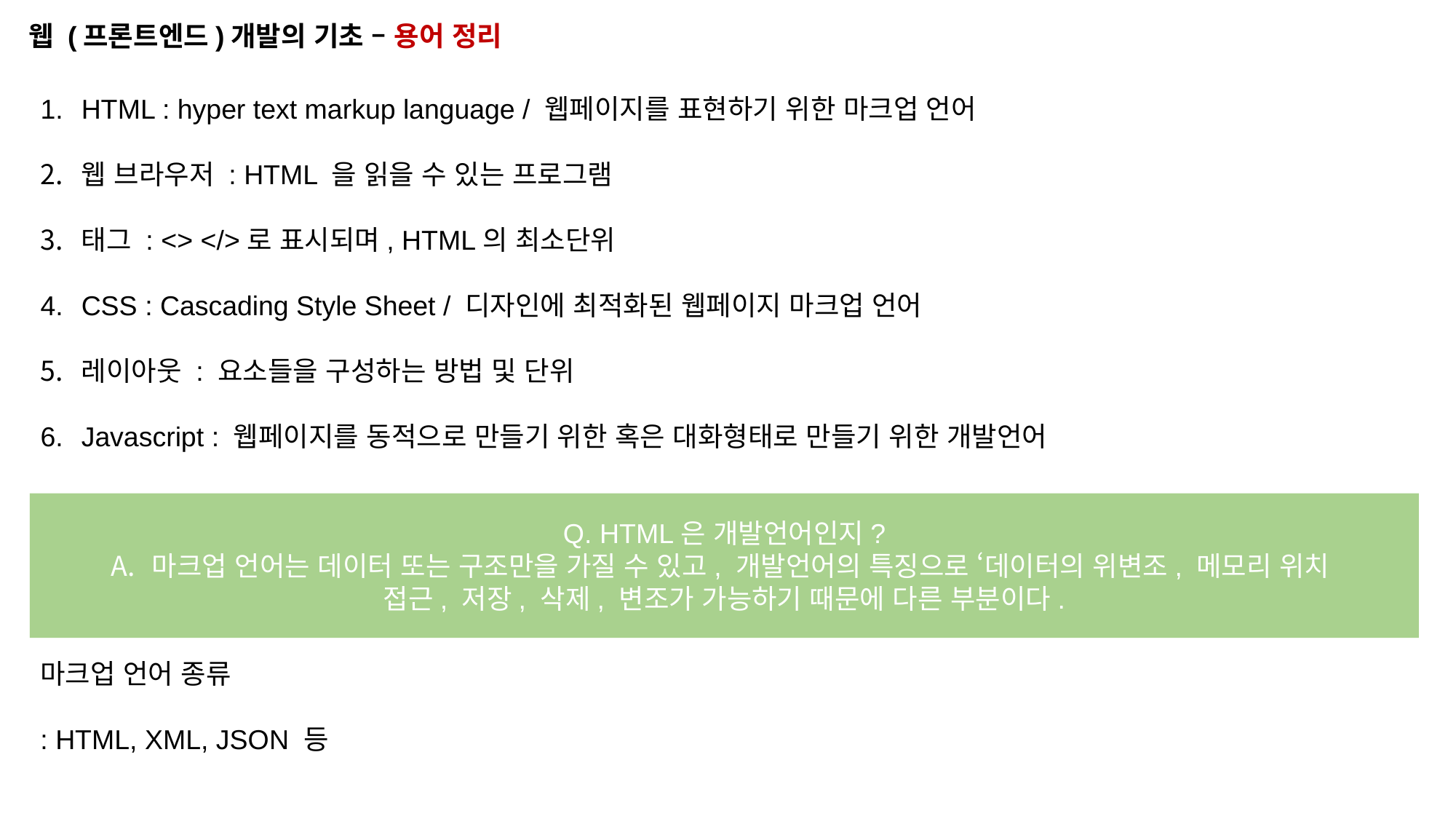

웹 (프론트엔드)개발의 기초 – 용어 정리
HTML : hyper text markup language / 웹페이지를 표현하기 위한 마크업 언어

웹 브라우저 : HTML 을 읽을 수 있는 프로그램

태그 : <> </>로 표시되며, HTML의 최소단위

CSS : Cascading Style Sheet / 디자인에 최적화된 웹페이지 마크업 언어

레이아웃 : 요소들을 구성하는 방법 및 단위

Javascript : 웹페이지를 동적으로 만들기 위한 혹은 대화형태로 만들기 위한 개발언어
Q. HTML은 개발언어인지?
마크업 언어는 데이터 또는 구조만을 가질 수 있고, 개발언어의 특징으로 ‘데이터의 위변조, 메모리 위치
접근, 저장, 삭제, 변조가 가능하기 때문에 다른 부분이다.
마크업 언어 종류

: HTML, XML, JSON 등